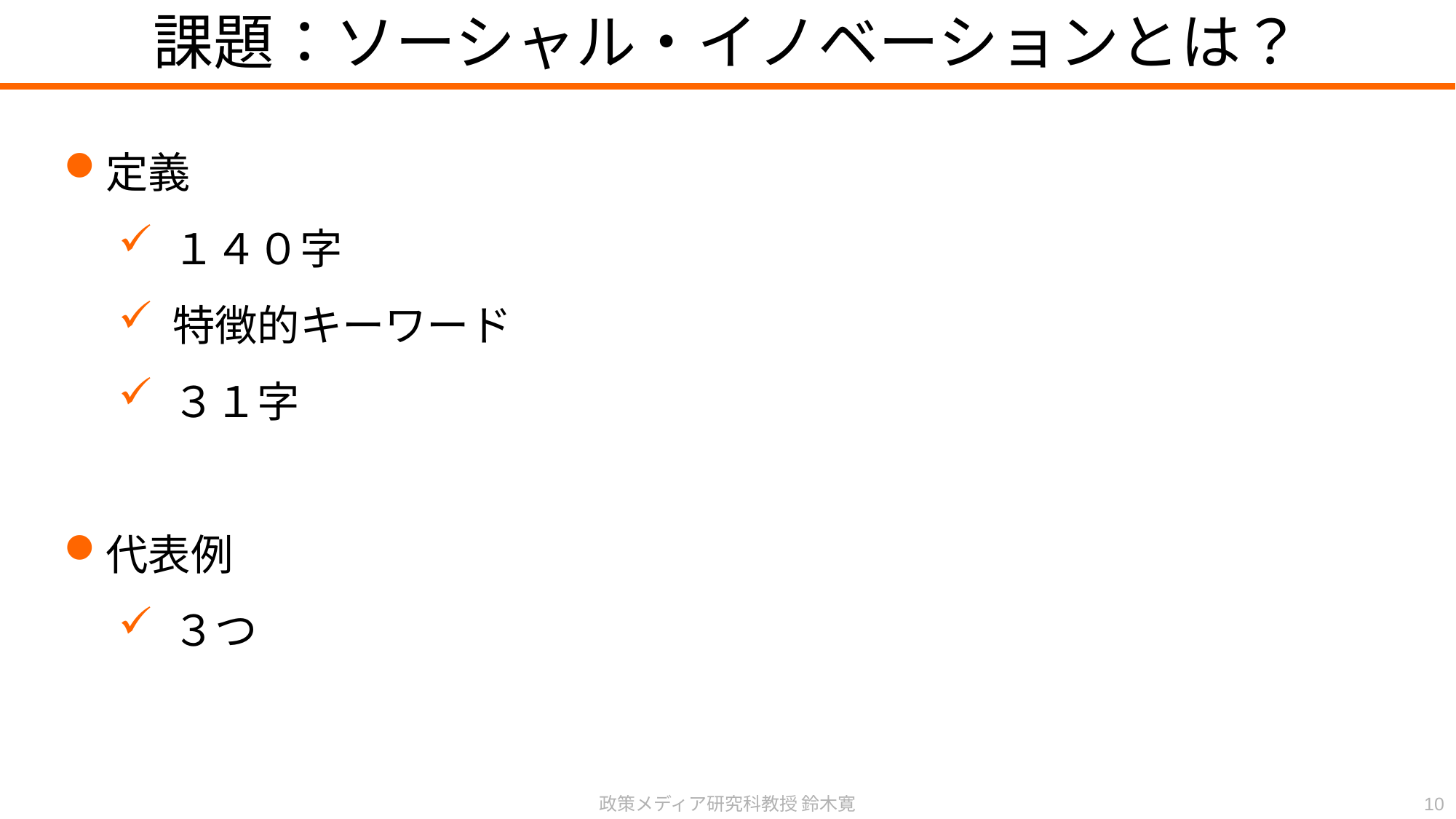

課題：ソーシャル・イノベーションとは？
定義
１４０字
特徴的キーワード
３１字

代表例
３つ
政策メディア研究科教授 鈴木寛
10